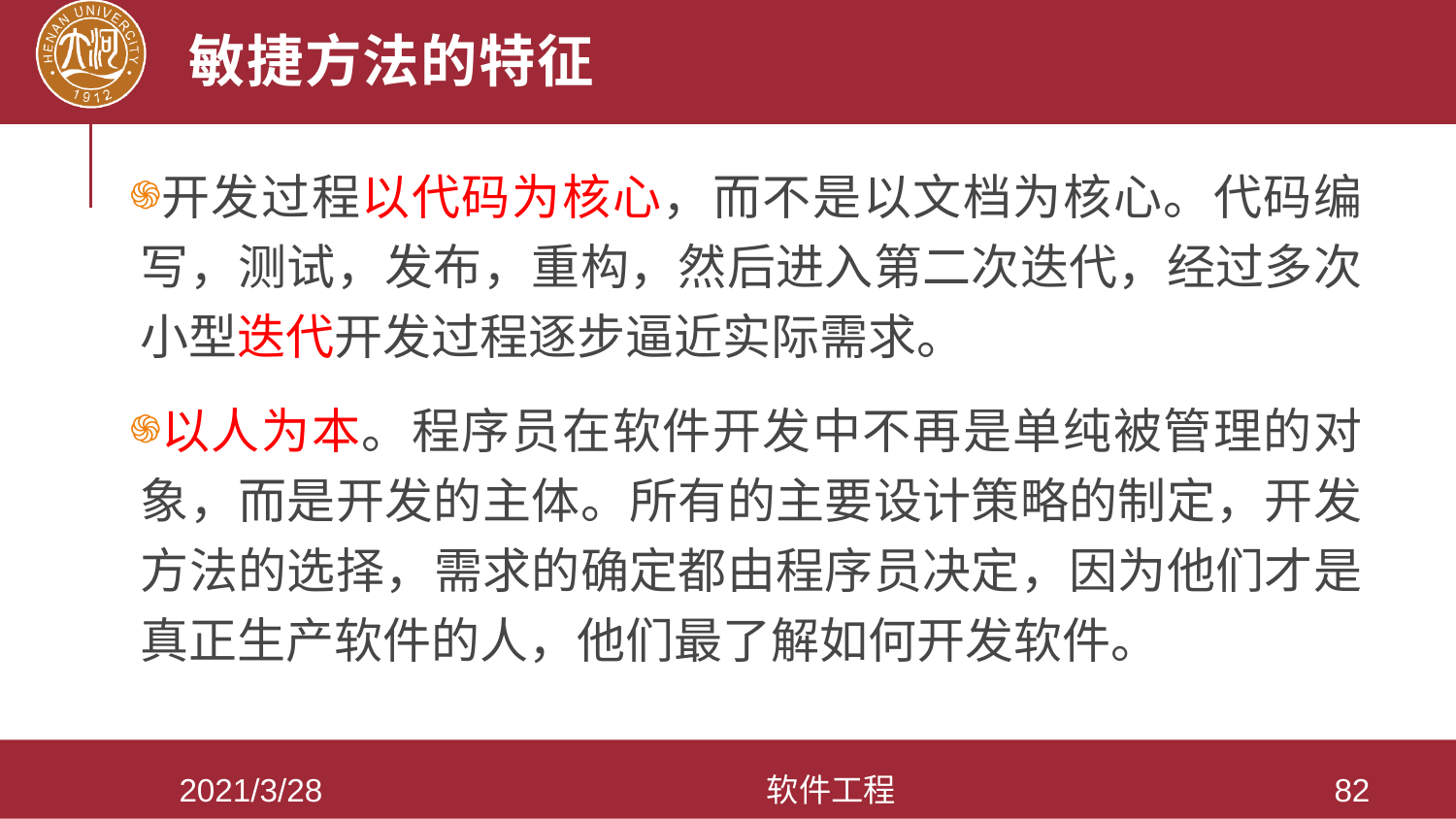

# 敏捷方法的特征
开发过程以代码为核心，而不是以文档为核心。代码编写，测试，发布，重构，然后进入第二次迭代，经过多次小型迭代开发过程逐步逼近实际需求。
以人为本。程序员在软件开发中不再是单纯被管理的对象，而是开发的主体。所有的主要设计策略的制定，开发方法的选择，需求的确定都由程序员决定，因为他们才是真正生产软件的人，他们最了解如何开发软件。
2021/3/28
软件工程
82